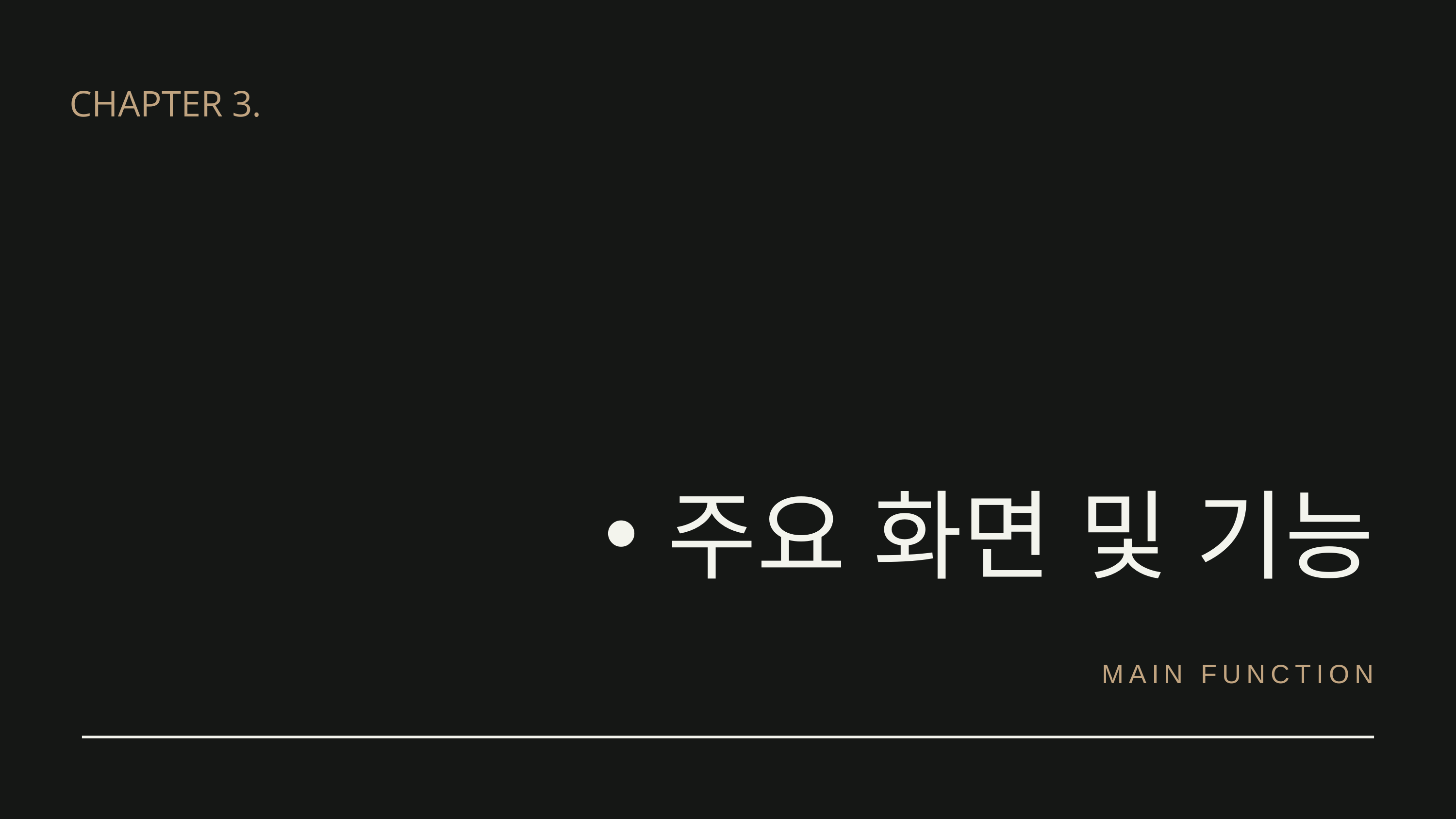

CHAPTER 3.
주요 화면 및 기능
MAIN FUNCTION